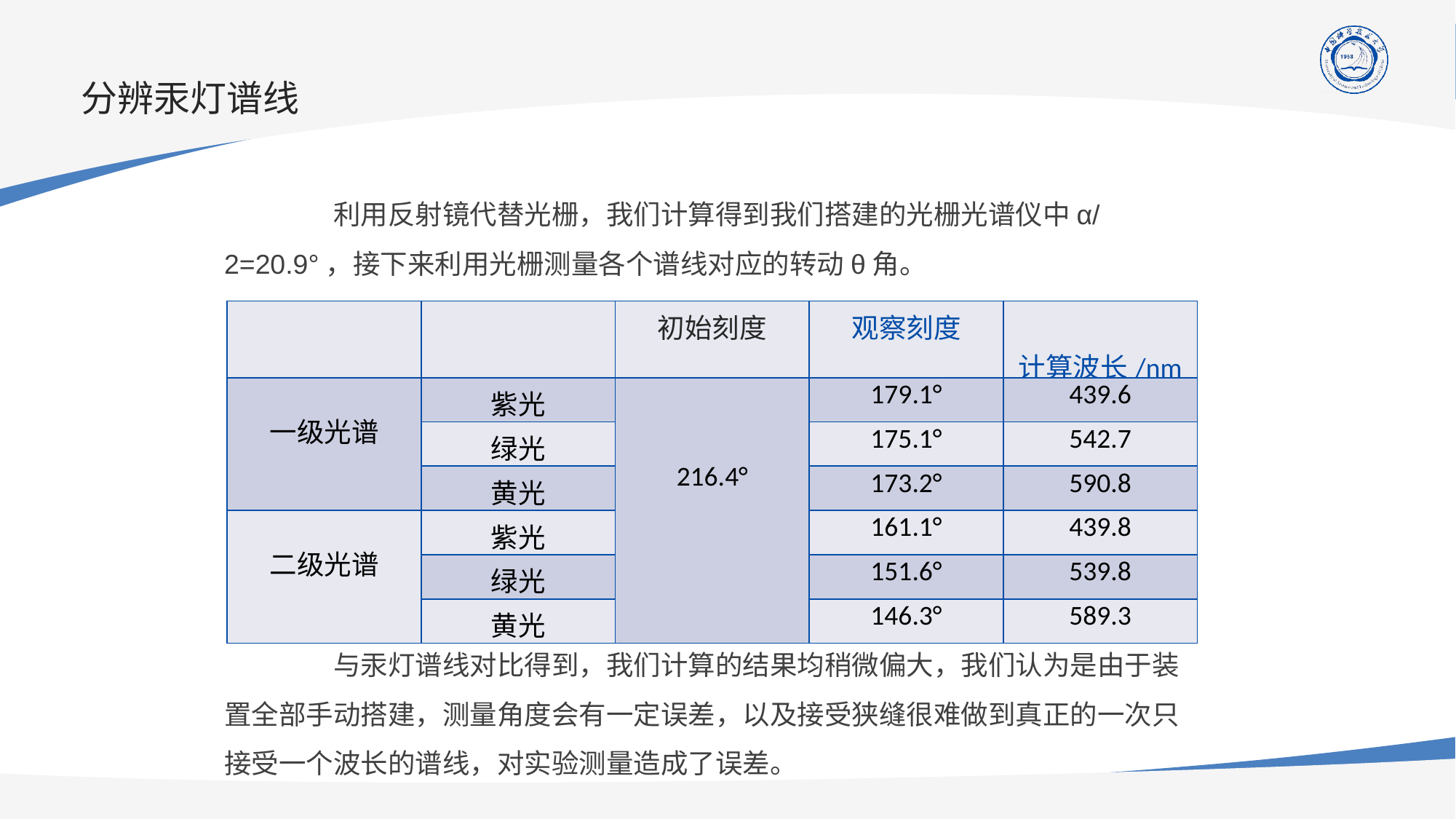

分辨汞灯谱线
	利用反射镜代替光栅，我们计算得到我们搭建的光栅光谱仪中α/2=20.9°，接下来利用光栅测量各个谱线对应的转动θ角。
|  |  | 初始刻度 | 观察刻度 | 计算波长/nm |
| --- | --- | --- | --- | --- |
| 一级光谱 | 紫光 | 216.4° | 179.1° | 439.6 |
|  | 绿光 |  | 175.1° | 542.7 |
|  | 黄光 |  | 173.2° | 590.8 |
| 二级光谱 | 紫光 |  | 161.1° | 439.8 |
|  | 绿光 |  | 151.6° | 539.8 |
|  | 黄光 |  | 146.3° | 589.3 |
	与汞灯谱线对比得到，我们计算的结果均稍微偏大，我们认为是由于装置全部手动搭建，测量角度会有一定误差，以及接受狭缝很难做到真正的一次只接受一个波长的谱线，对实验测量造成了误差。